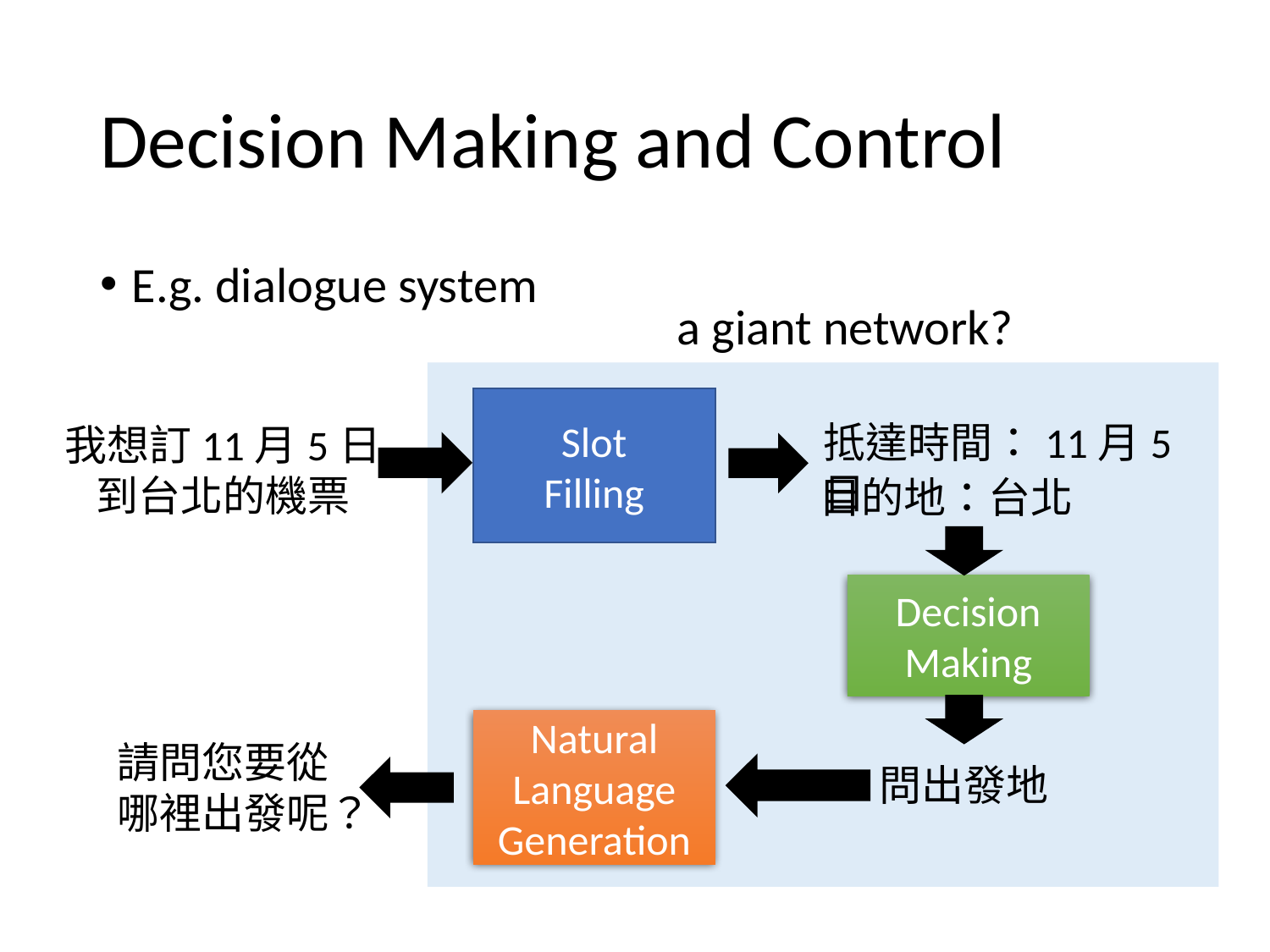

# Decision Making and Control
E.g. dialogue system

a giant network?

Slot
Filling
抵達時間：11月5日
目的地：台北
我想訂11月5日
到台北的機票

Decision
Making

Natural Language Generation
請問您要從哪裡出發呢？
問出發地